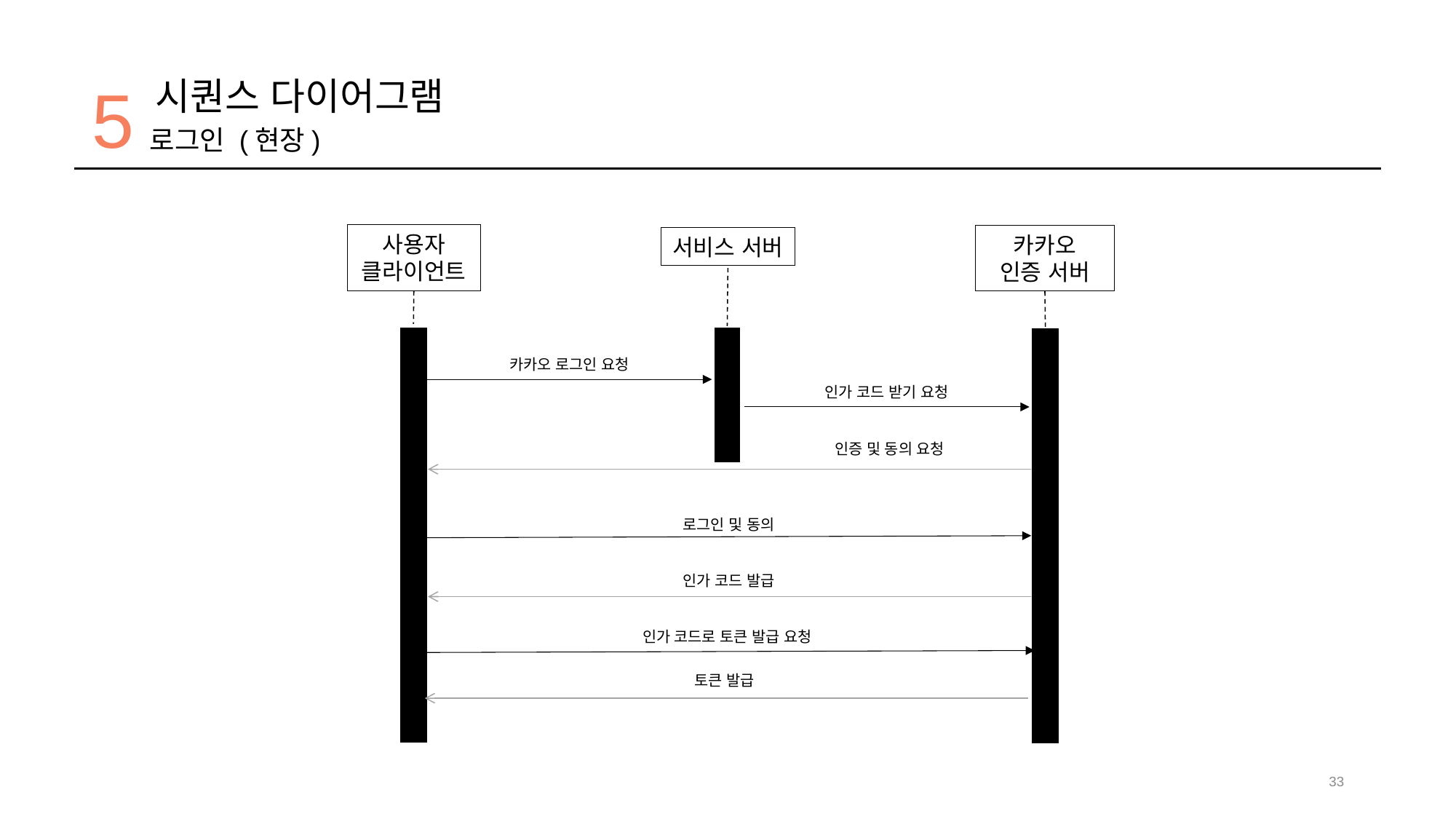

5
시퀀스 다이어그램
로그인 (현장)
사용자 클라이언트

카카오
인증 서버

서비스 서버

카카오 로그인 요청
인가 코드 받기 요청
인증 및 동의 요청
로그인 및 동의
인가 코드 발급
인가 코드로 토큰 발급 요청
토큰 발급
33